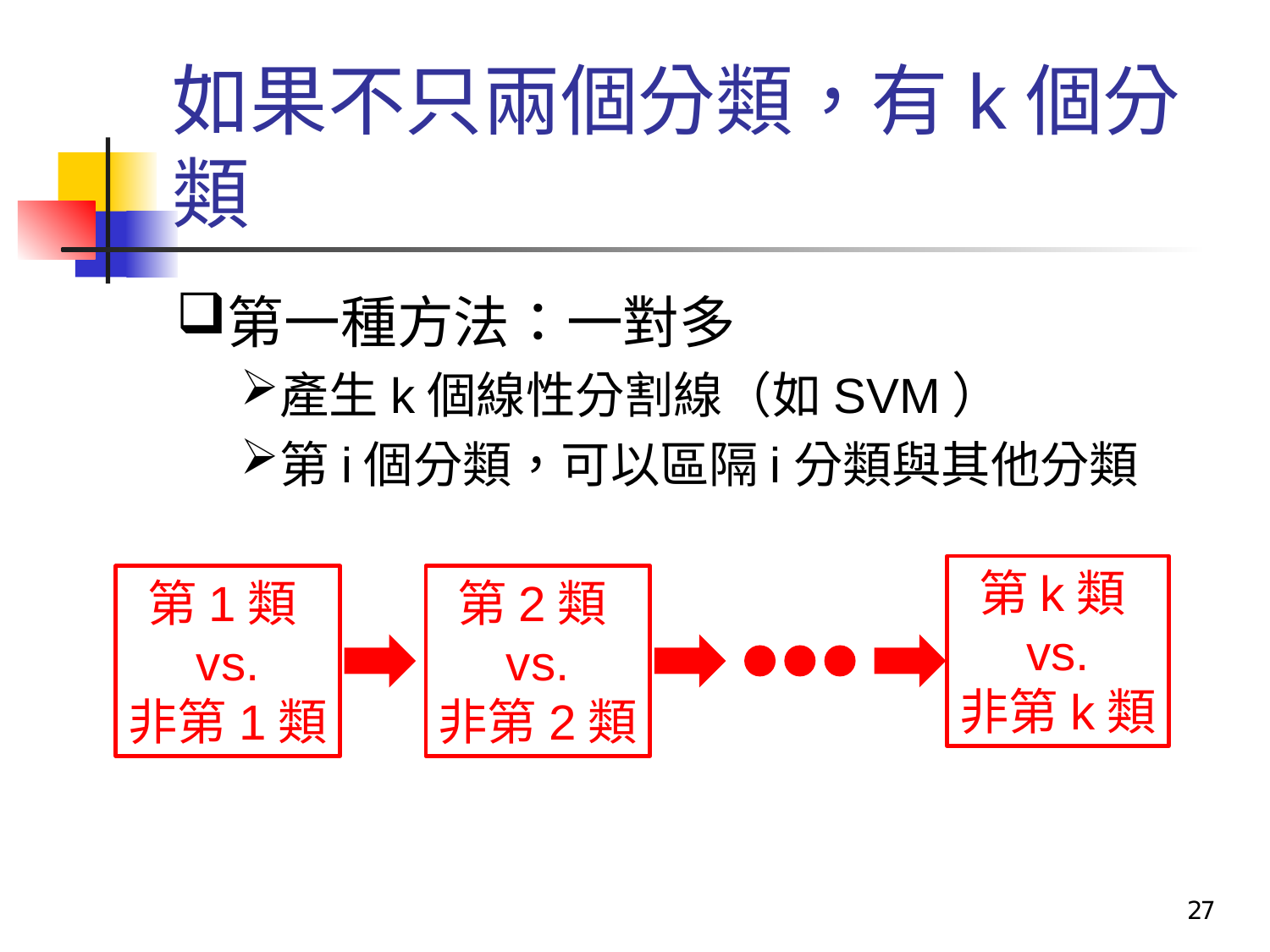

# 如果不只兩個分類，有k個分類
第一種方法：一對多
產生k個線性分割線（如SVM）
第i個分類，可以區隔i分類與其他分類
第k類
vs.
非第k類
第1類
vs.
非第1類
第2類
vs.
非第2類

27